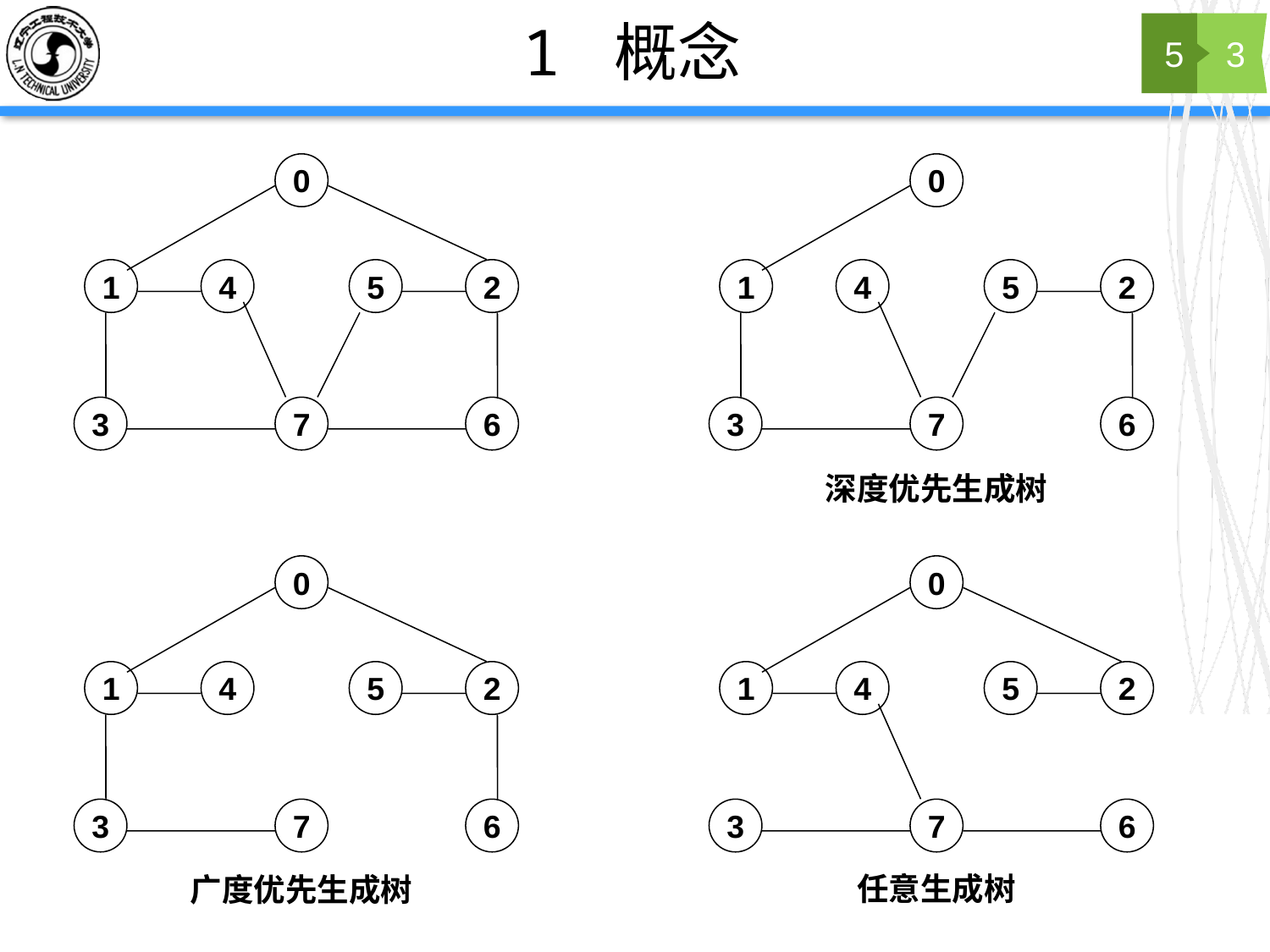

# 1 概念
5
3
0

1
4
5
2

3
7
6

0

1
4
5
2

3
7
6

深度优先生成树
0

1
4
5
2

3
7
6

0

1
4
5
2

3
7
6

任意生成树
广度优先生成树